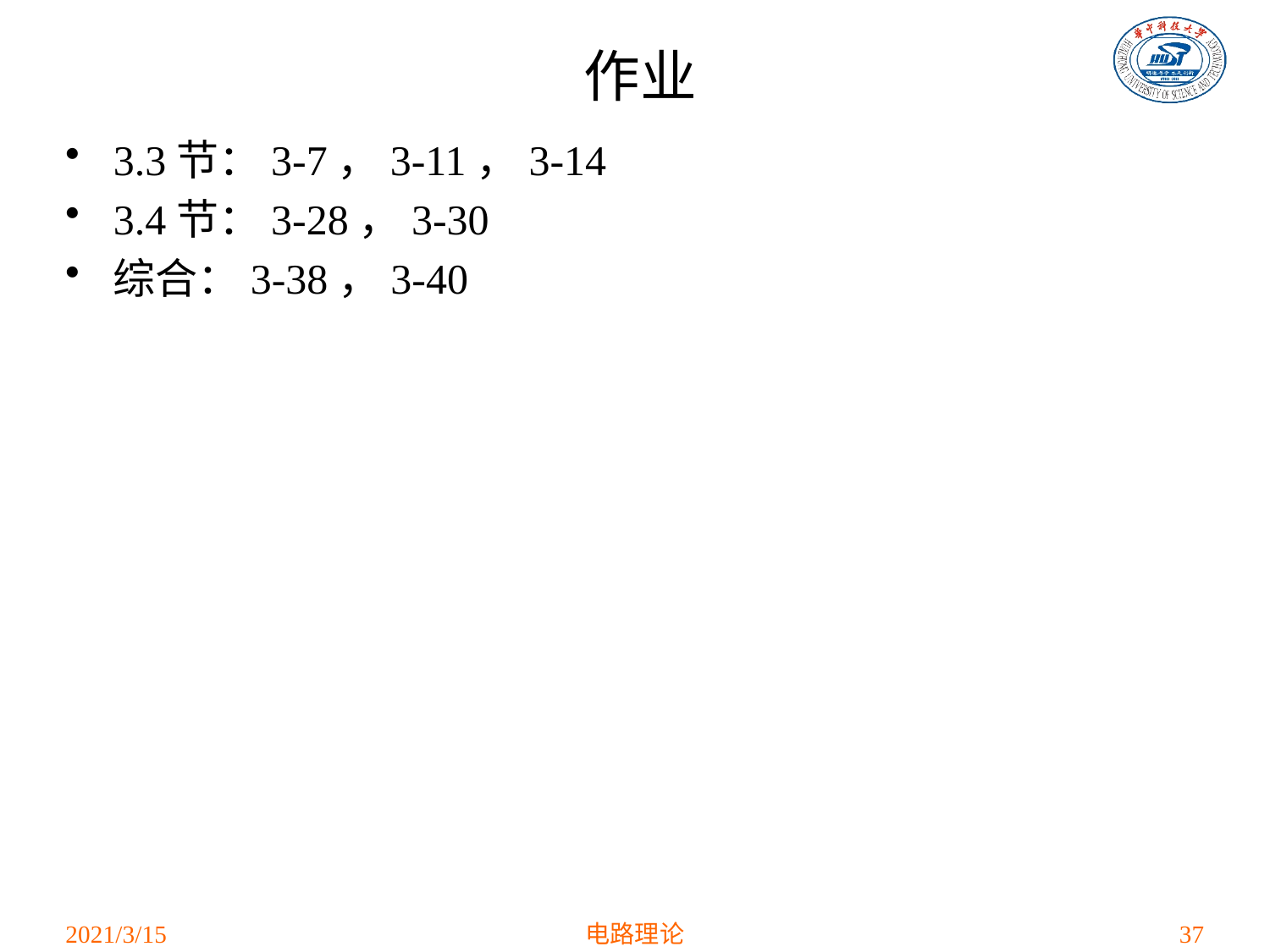

# 作业
3.3节：3-7，3-11，3-14
3.4节：3-28，3-30
综合：3-38，3-40
2021/3/15
电路理论
37